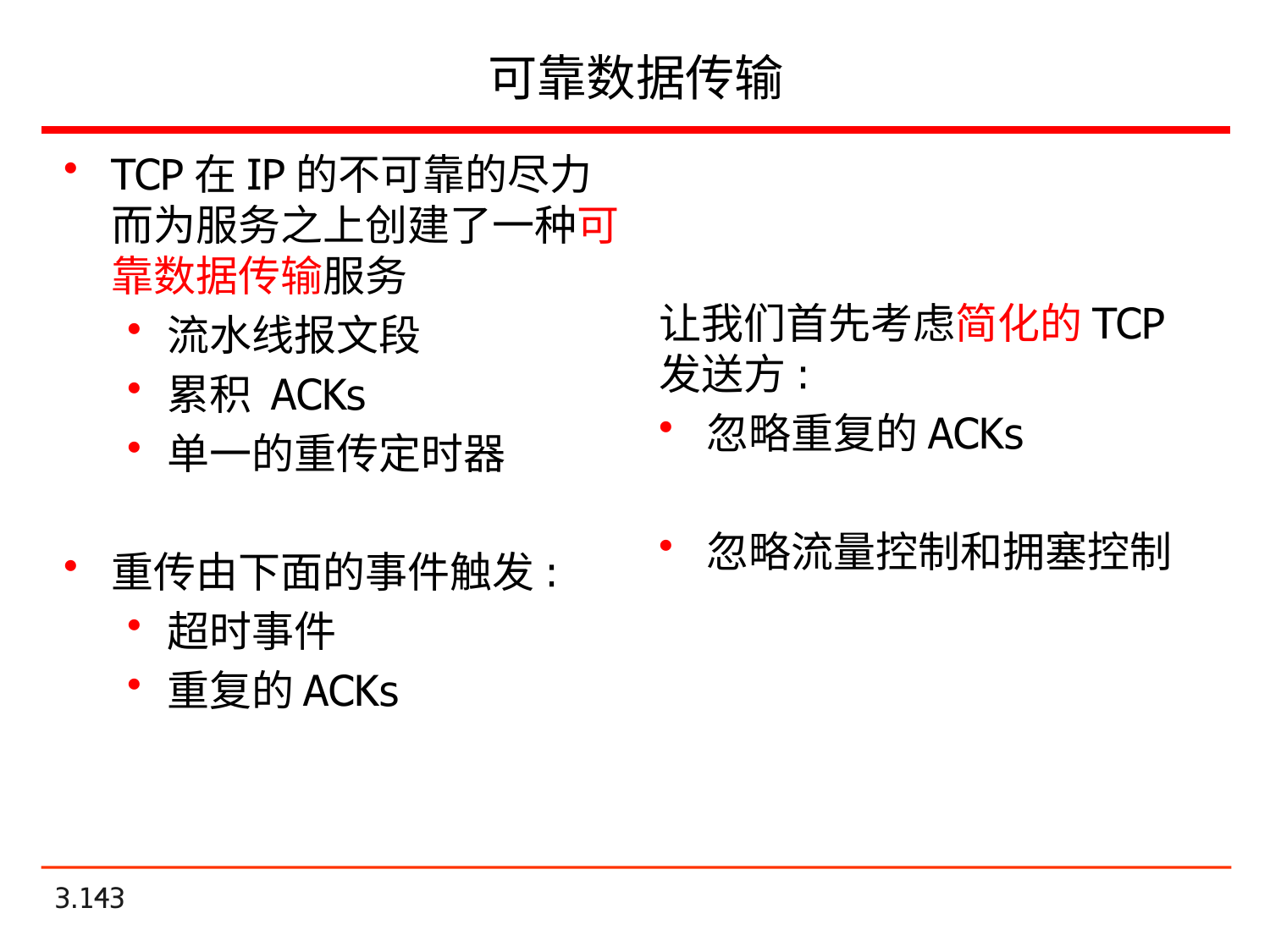

# 可靠数据传输
TCP在IP的不可靠的尽力而为服务之上创建了一种可靠数据传输服务
流水线报文段
累积 ACKs
单一的重传定时器

重传由下面的事件触发:
超时事件
重复的ACKs

让我们首先考虑简化的TCP发送方:
忽略重复的ACKs

忽略流量控制和拥塞控制